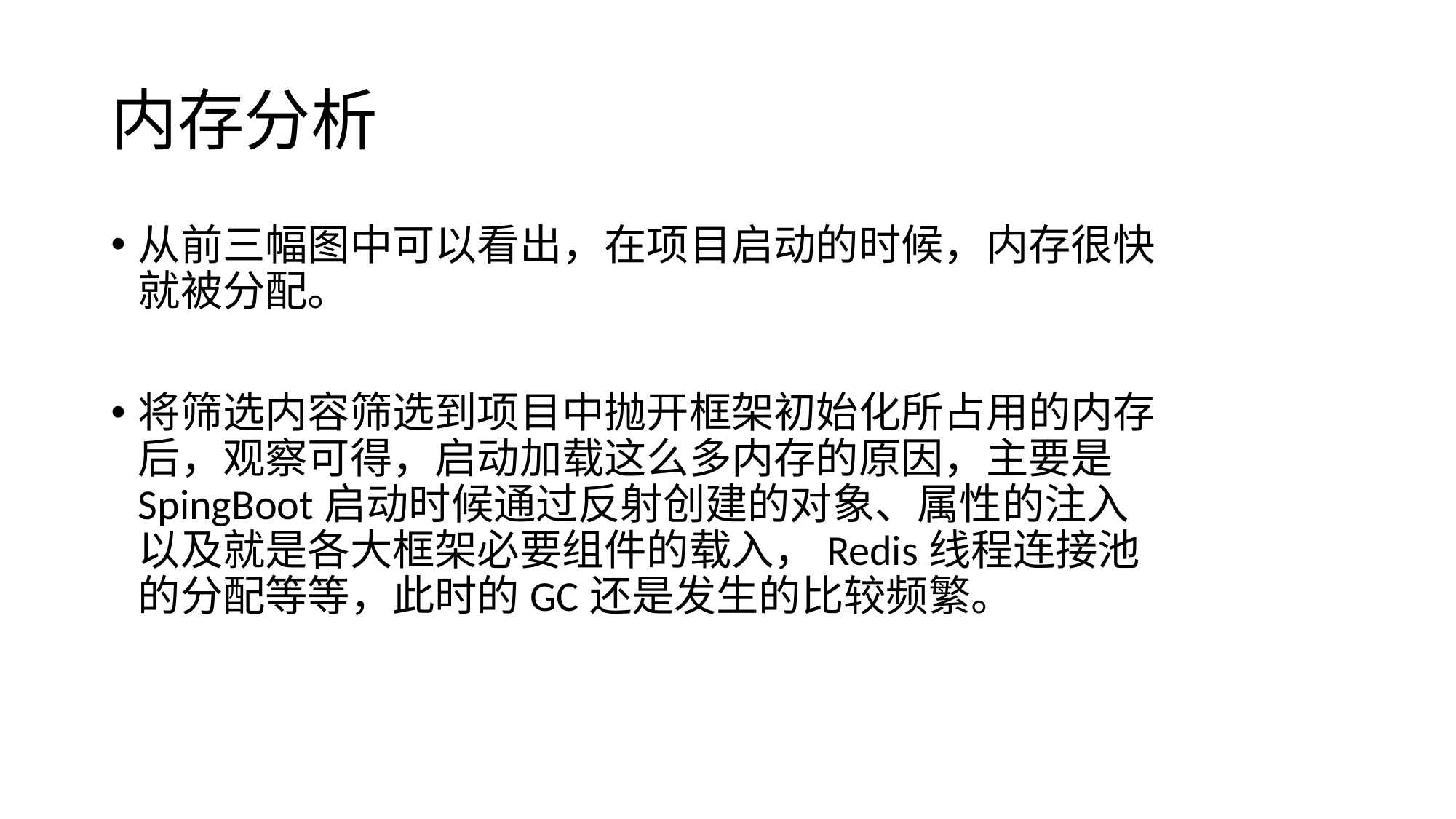

# 内存分析
从前三幅图中可以看出，在项目启动的时候，内存很快就被分配。

将筛选内容筛选到项目中抛开框架初始化所占用的内存后，观察可得，启动加载这么多内存的原因，主要是SpingBoot启动时候通过反射创建的对象、属性的注入以及就是各大框架必要组件的载入，Redis线程连接池的分配等等，此时的GC还是发生的比较频繁。